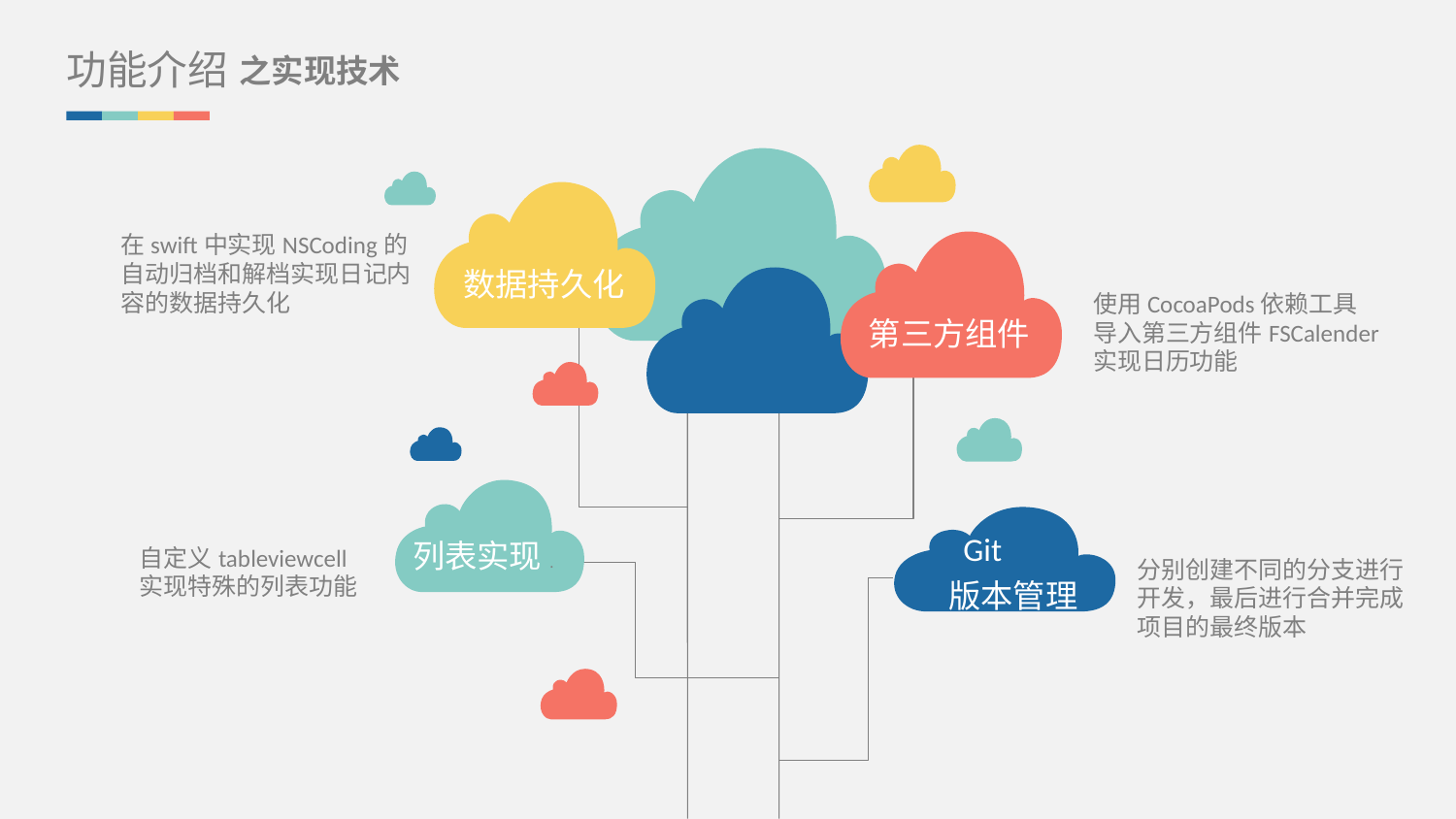

之实现技术
功能介绍

数据持久化

第三方组件

  Git
版本管理
列表实现.

在swift中实现NSCoding的自动归档和解档实现日记内容的数据持久化
使用CocoaPods依赖工具
导入第三方组件FSCalender
实现日历功能
自定义tableviewcell实现特殊的列表功能
分别创建不同的分支进行开发，最后进行合并完成项目的最终版本